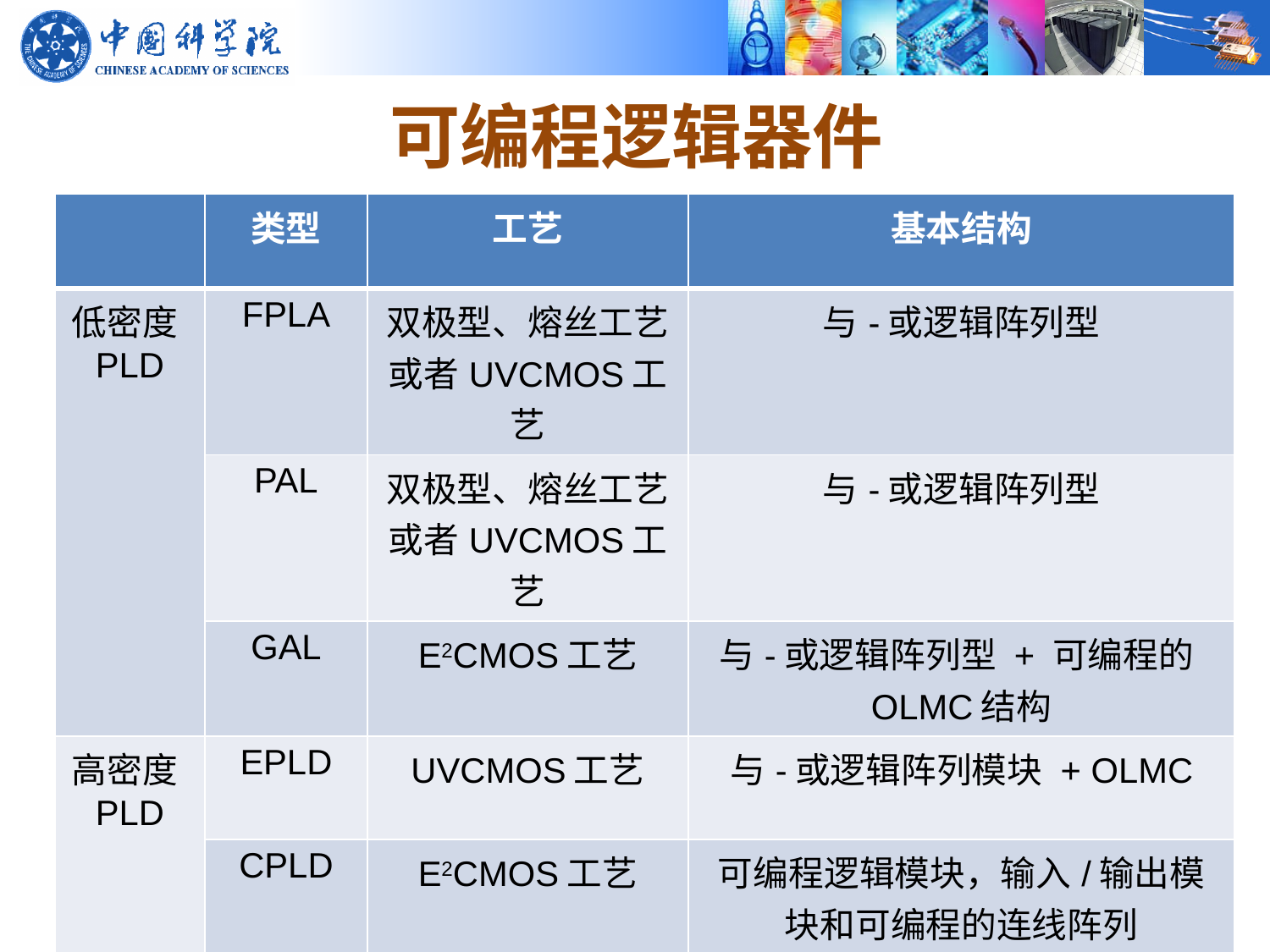

# 可编程逻辑器件
|  | 类型 | 工艺 | 基本结构 |
| --- | --- | --- | --- |
| 低密度PLD | FPLA | 双极型、熔丝工艺或者UVCMOS工艺 | 与-或逻辑阵列型 |
|  | PAL | 双极型、熔丝工艺或者UVCMOS工艺 | 与-或逻辑阵列型 |
|  | GAL | E2CMOS工艺 | 与-或逻辑阵列型 + 可编程的OLMC结构 |
| 高密度PLD | EPLD | UVCMOS工艺 | 与-或逻辑阵列模块 + OLMC |
|  | CPLD | E2CMOS工艺 | 可编程逻辑模块，输入/输出模块和可编程的连线阵列 |
|  | FPGA | CMOS-SRAM工艺 | 逻辑单元阵列形式 |